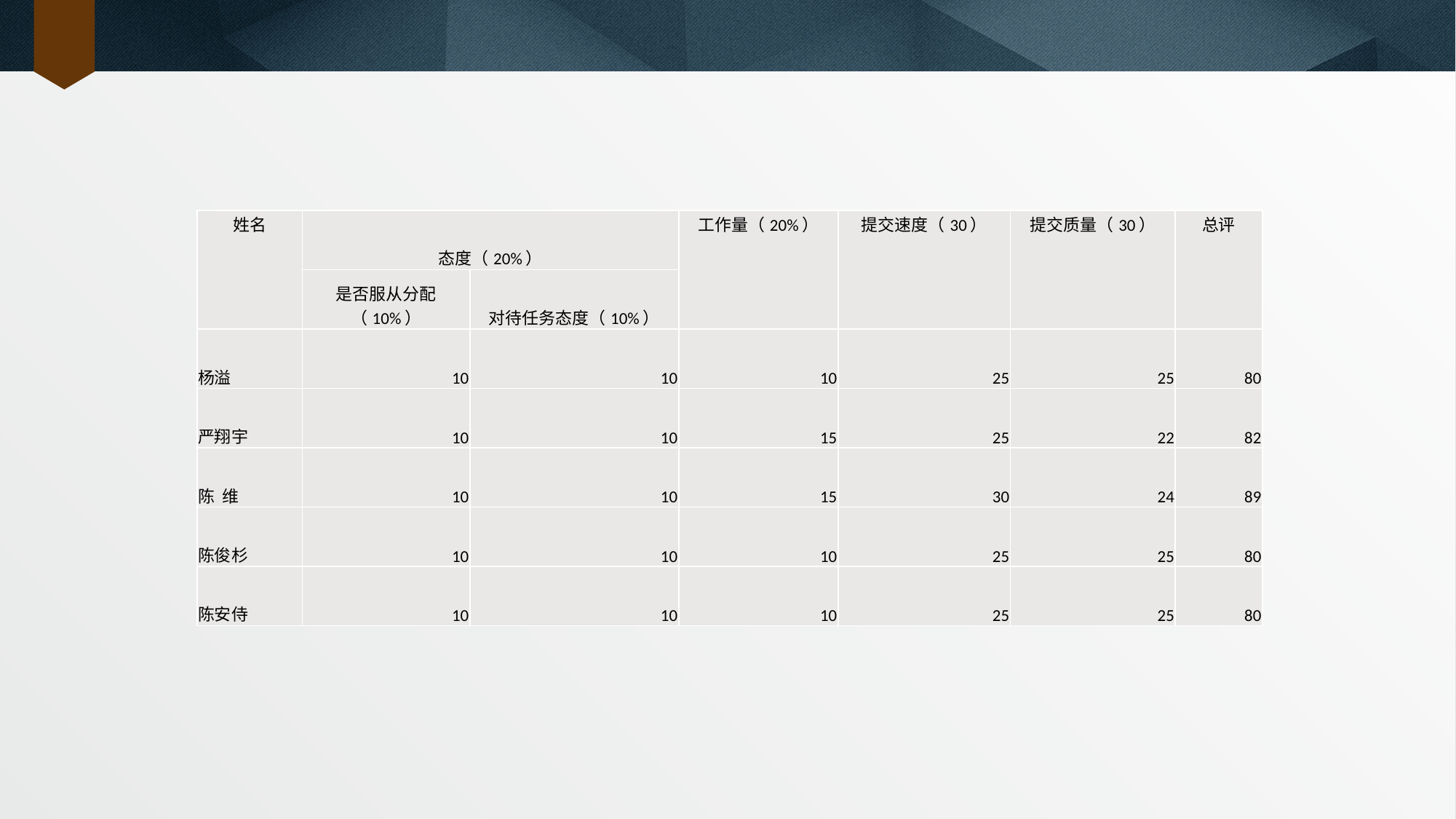

#
| 姓名 | 态度（20%） |  | 工作量（20%） | 提交速度（30） | 提交质量（30） | 总评 |
| --- | --- | --- | --- | --- | --- | --- |
|  | 是否服从分配（10%） | 对待任务态度（10%） |  |  |  |  |
| 杨溢 | 10 | 10 | 10 | 25 | 25 | 80 |
| 严翔宇 | 10 | 10 | 15 | 25 | 22 | 82 |
| 陈 维 | 10 | 10 | 15 | 30 | 24 | 89 |
| 陈俊杉 | 10 | 10 | 10 | 25 | 25 | 80 |
| 陈安侍 | 10 | 10 | 10 | 25 | 25 | 80 |